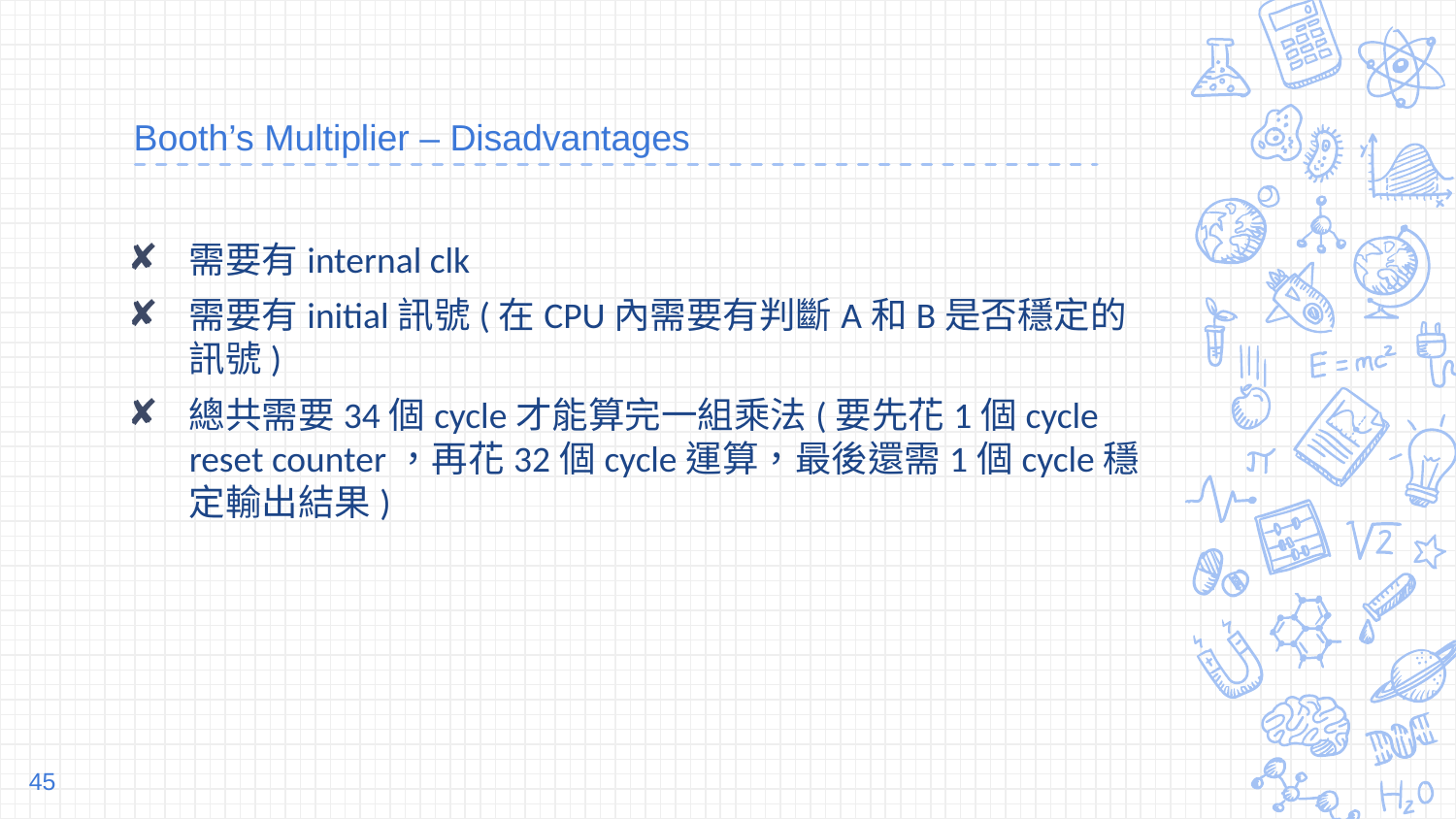

# Booth’s Multiplier – Disadvantages
需要有internal clk
需要有initial訊號(在CPU內需要有判斷A和B是否穩定的訊號)
總共需要34個cycle才能算完一組乘法(要先花1個cycle reset counter，再花32個cycle運算，最後還需1個cycle穩定輸出結果)

45